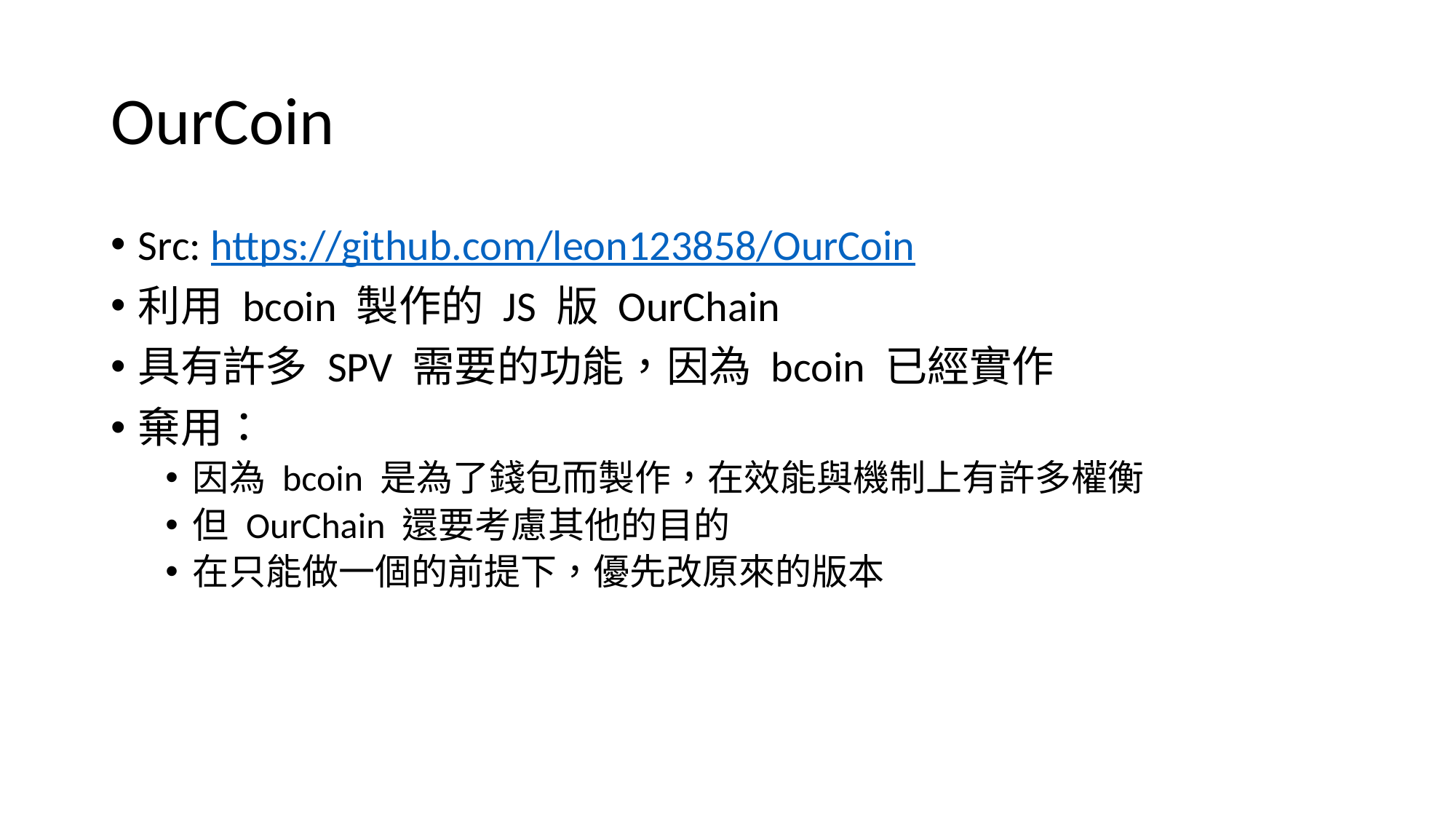

# OurCoin
Src: https://github.com/leon123858/OurCoin
利用 bcoin 製作的 JS 版 OurChain
具有許多 SPV 需要的功能，因為 bcoin 已經實作
棄用：
因為 bcoin 是為了錢包而製作，在效能與機制上有許多權衡
但 OurChain 還要考慮其他的目的
在只能做一個的前提下，優先改原來的版本